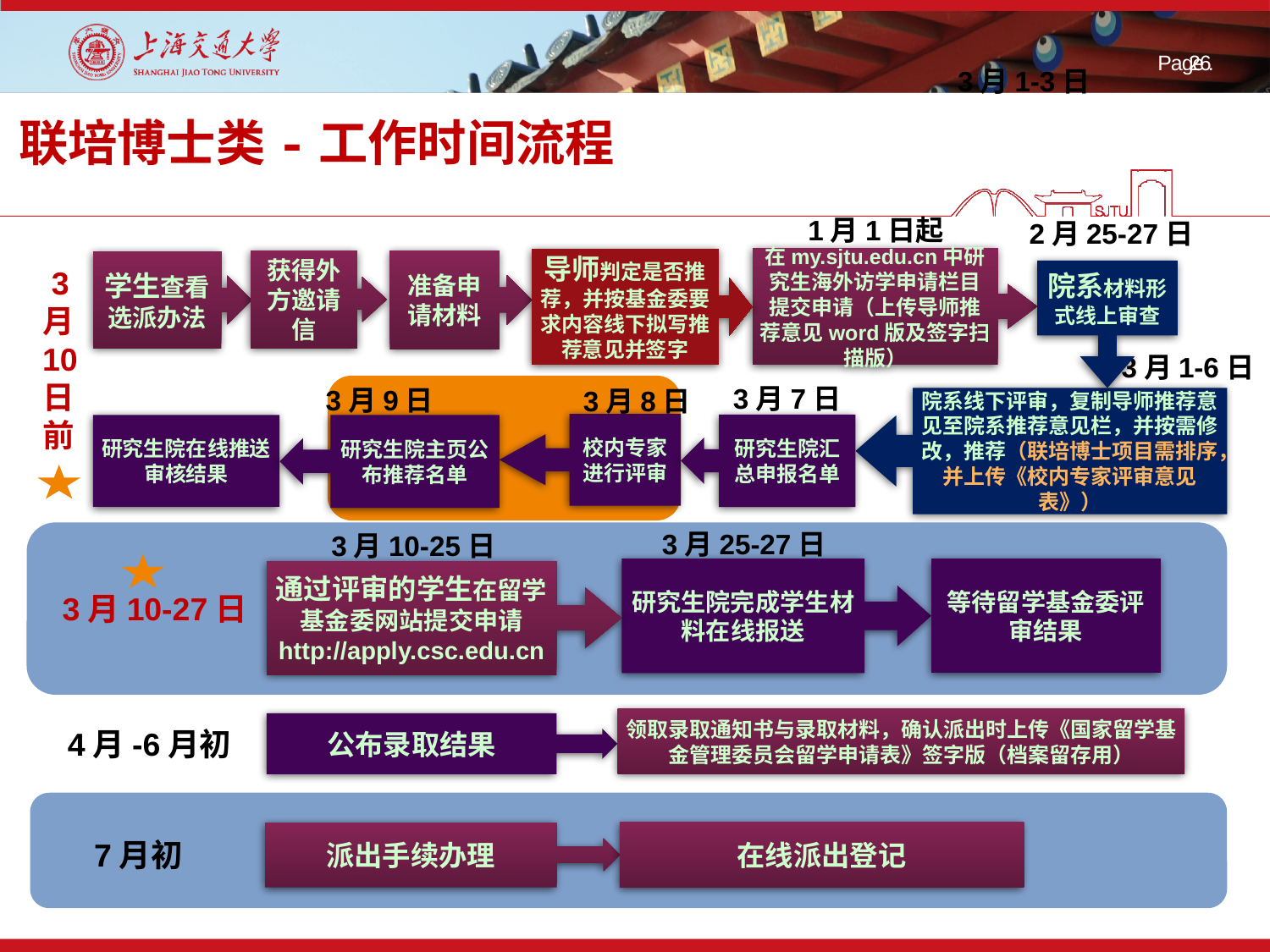

3月1-3日
# 联培博士类-工作时间流程
1月1日起
2月25-27日
在my.sjtu.edu.cn中研究生海外访学申请栏目提交申请（上传导师推荐意见word版及签字扫描版）
导师判定是否推荐，并按基金委要求内容线下拟写推荐意见并签字
获得外方邀请信
准备申请材料
学生查看选派办法
 3
月
10
日
前
院系材料形式线上审查
3月1-6日
3月7日

3月9日
3月8日
院系线下评审，复制导师推荐意见至院系推荐意见栏，并按需修改，推荐（联培博士项目需排序，并上传《校内专家评审意见表》）
校内专家进行评审
研究生院汇总申报名单
研究生院在线推送审核结果
研究生院主页公布推荐名单

3月25-27日
3月10-25日

研究生院完成学生材料在线报送
等待留学基金委评审结果
通过评审的学生在留学基金委网站提交申请
http://apply.csc.edu.cn
3月10-27日
领取录取通知书与录取材料，确认派出时上传《国家留学基金管理委员会留学申请表》签字版（档案留存用）
公布录取结果
4月-6月初

派出手续办理
在线派出登记
7月初